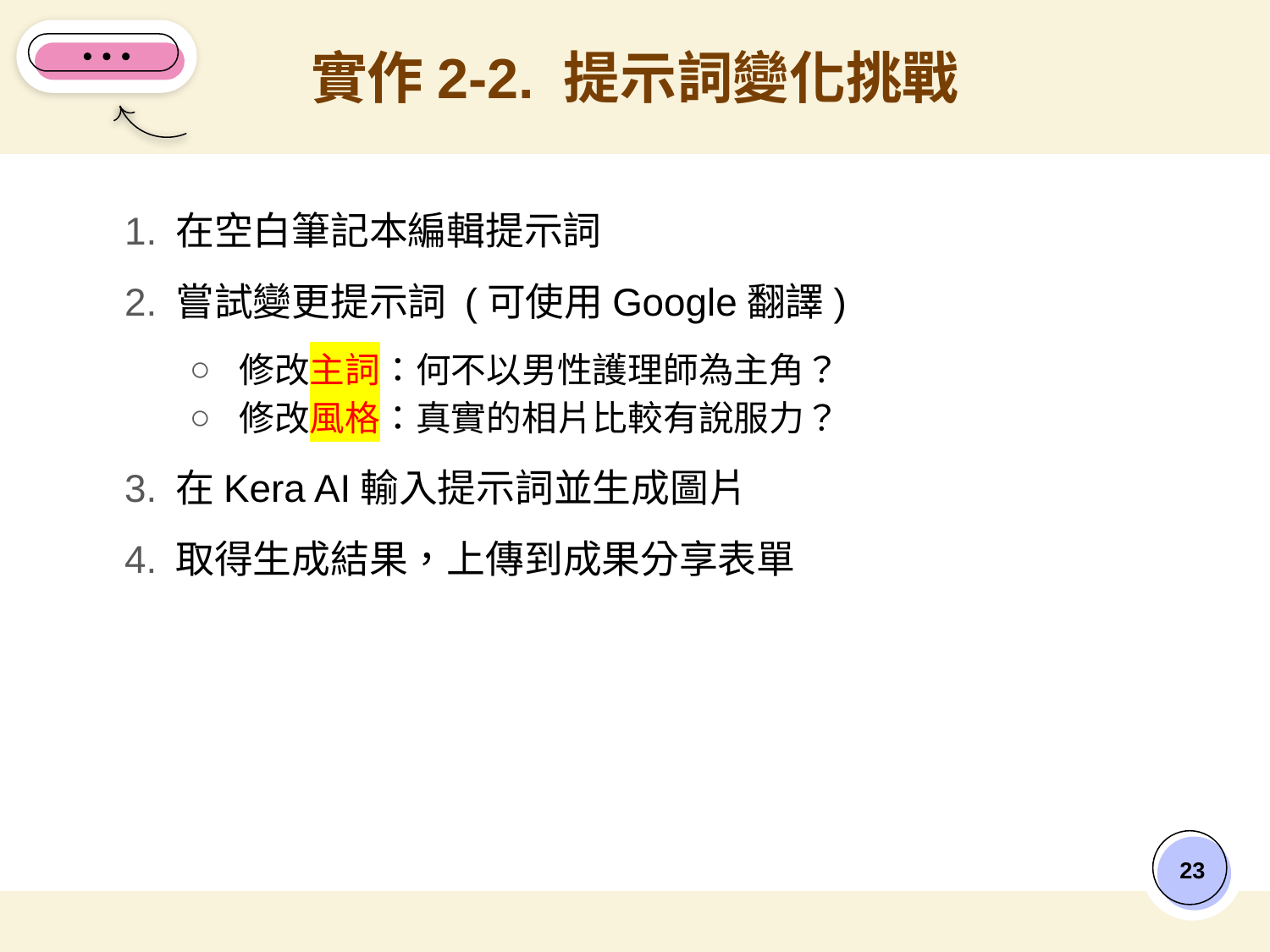

# 實作2-2. 提示詞變化挑戰
在空白筆記本編輯提示詞
嘗試變更提示詞 (可使用Google翻譯)
修改主詞：何不以男性護理師為主角？
修改風格：真實的相片比較有說服力？
在Kera AI輸入提示詞並生成圖片
取得生成結果，上傳到成果分享表單
23